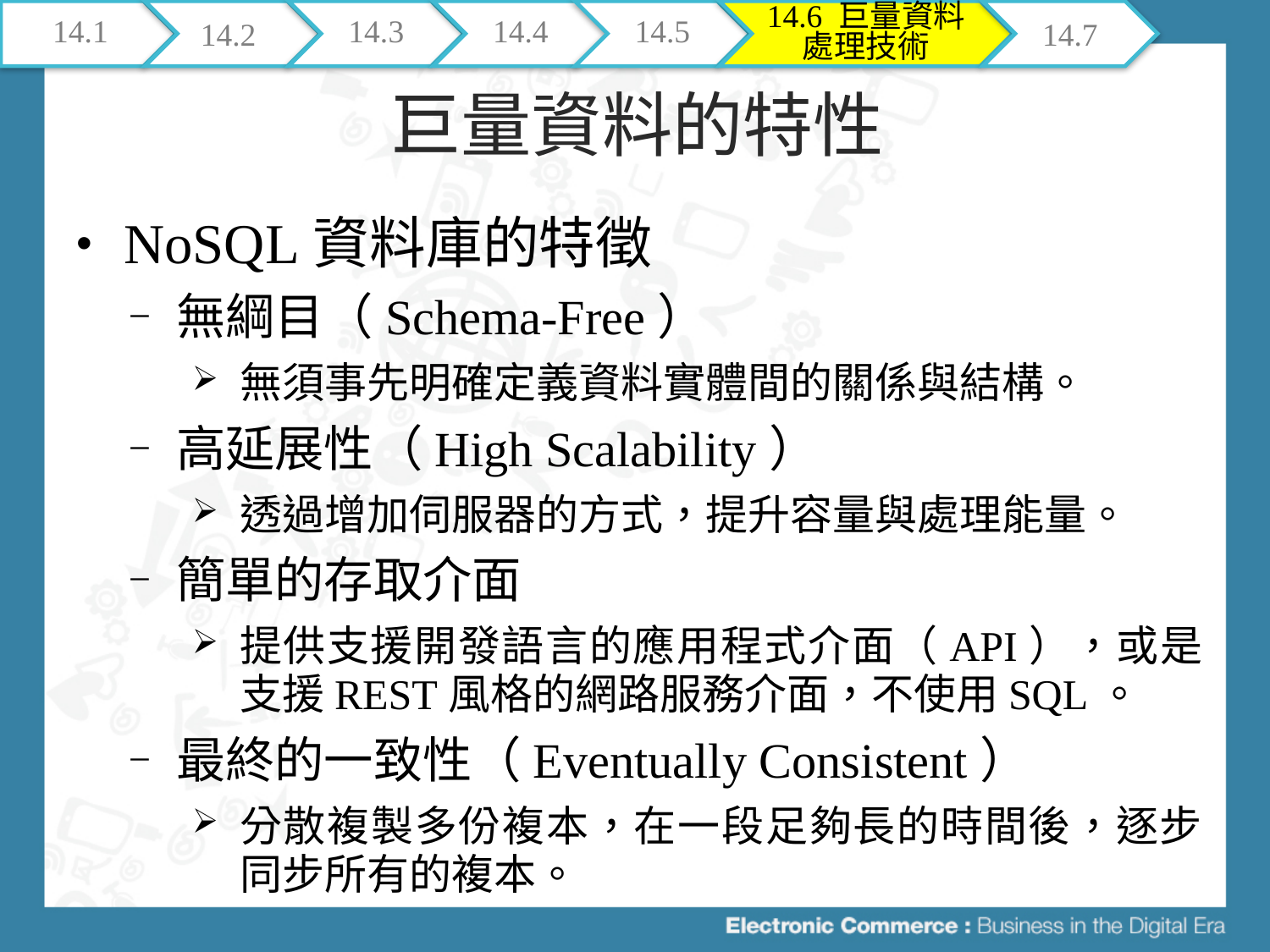

14.1
14.2
14.3
14.4
14.5
14.6 巨量資料處理技術
14.7
# 巨量資料的特性
NoSQL資料庫的特徵
無綱目（Schema-Free）
無須事先明確定義資料實體間的關係與結構。
高延展性（High Scalability）
透過增加伺服器的方式，提升容量與處理能量。
簡單的存取介面
提供支援開發語言的應用程式介面（API），或是支援REST風格的網路服務介面，不使用SQL。
最終的一致性（Eventually Consistent）
分散複製多份複本，在一段足夠長的時間後，逐步同步所有的複本。